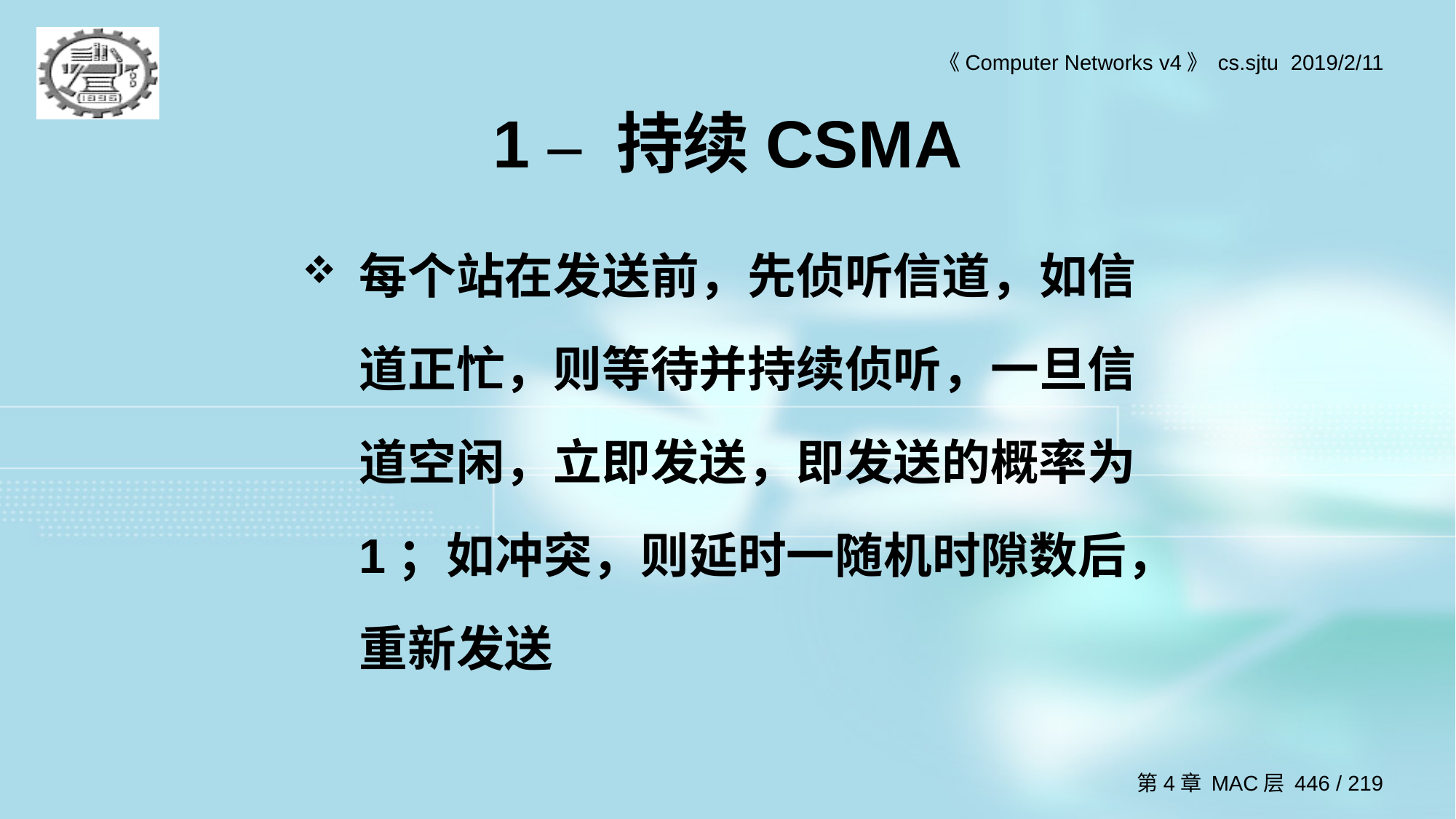

# 1 – 持续CSMA
每个站在发送前，先侦听信道，如信道正忙，则等待并持续侦听，一旦信道空闲，立即发送，即发送的概率为1；如冲突，则延时一随机时隙数后，重新发送